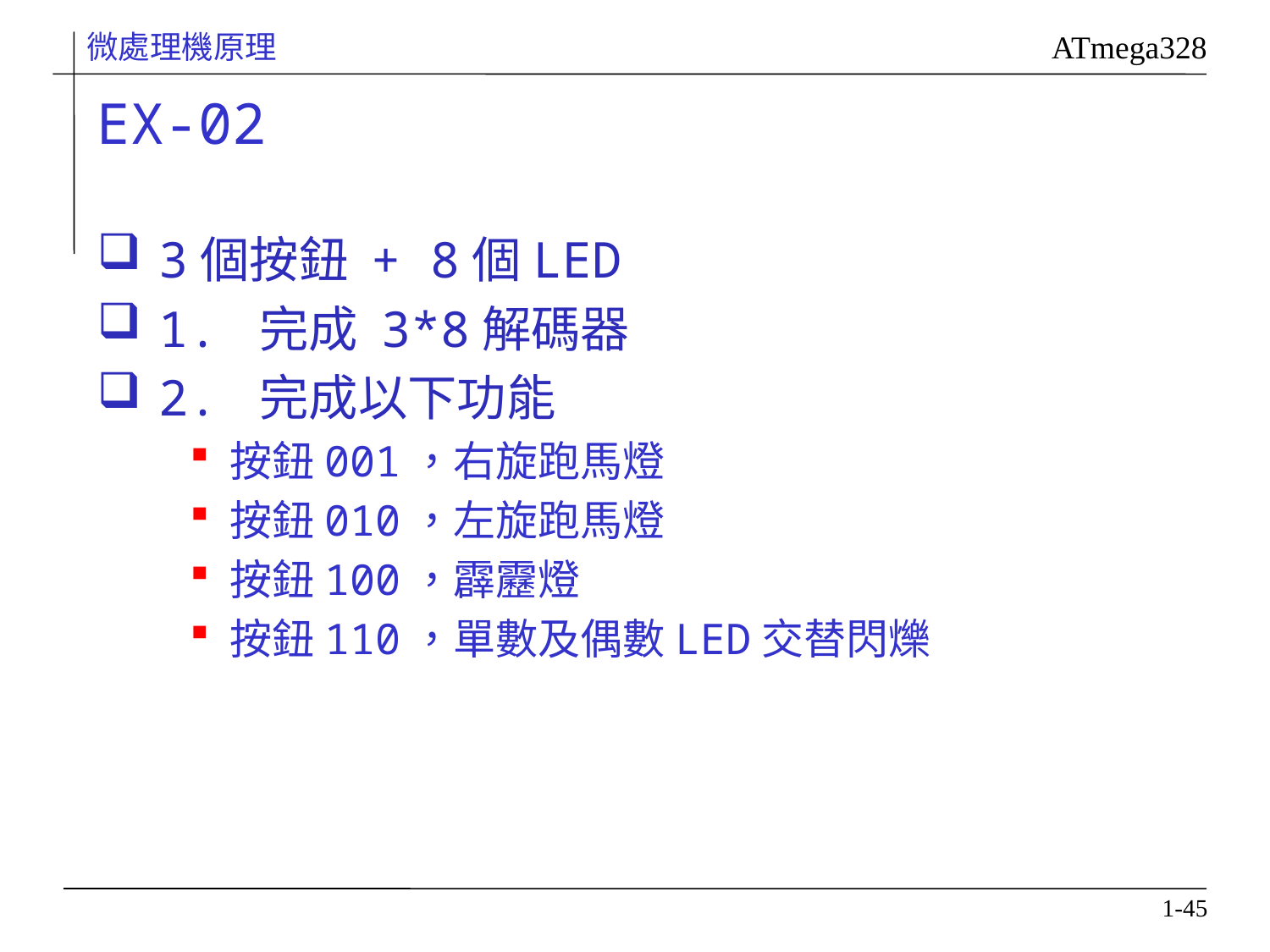

# EX-02
3個按鈕 + 8個LED
1. 完成 3*8解碼器
2. 完成以下功能
按鈕001，右旋跑馬燈
按鈕010，左旋跑馬燈
按鈕100，霹靂燈
按鈕110，單數及偶數LED交替閃爍